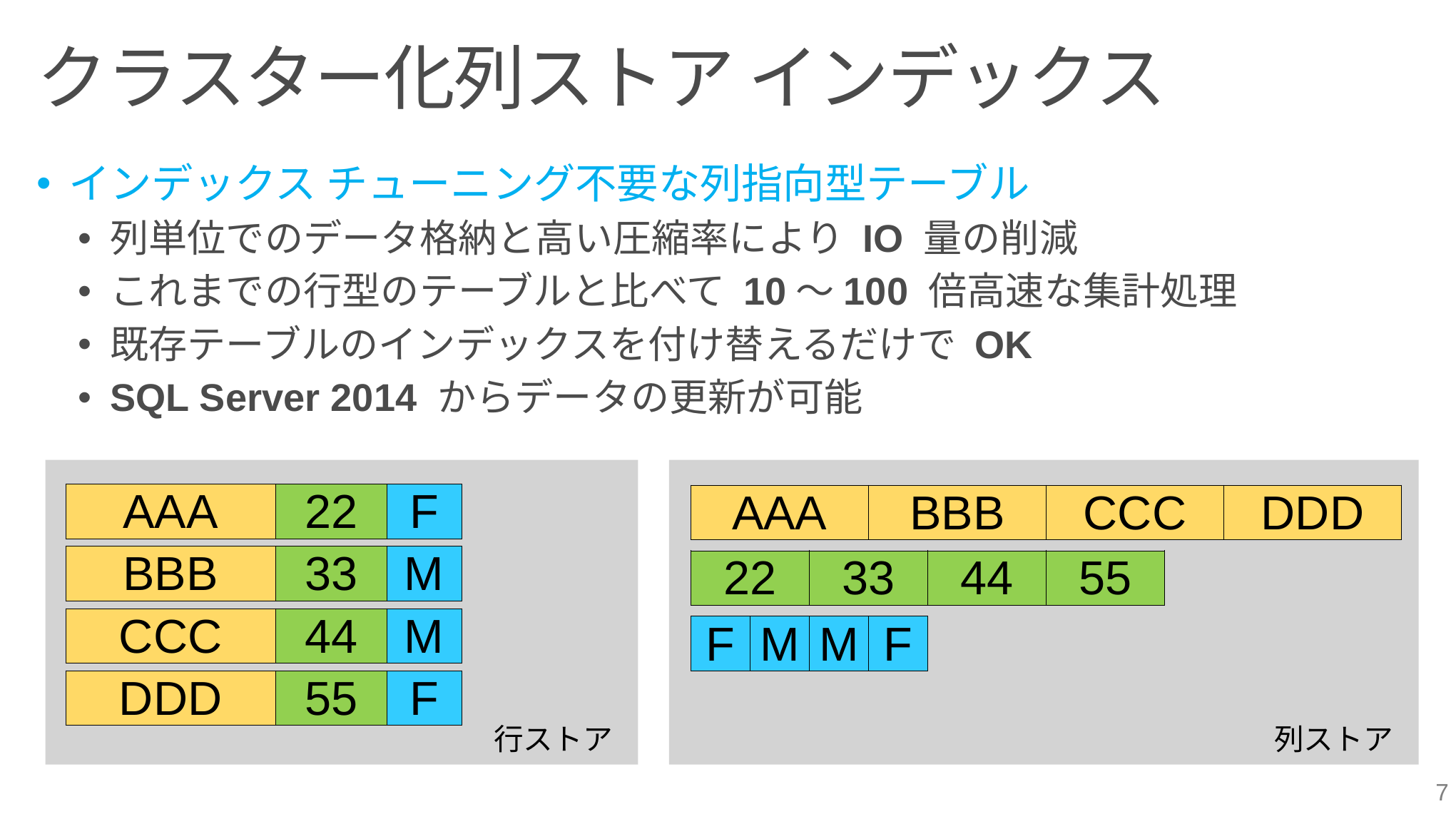

# クラスター化列ストア インデックス
インデックス チューニング不要な列指向型テーブル
列単位でのデータ格納と高い圧縮率により IO 量の削減
これまでの行型のテーブルと比べて 10～100 倍高速な集計処理
既存テーブルのインデックスを付け替えるだけで OK
SQL Server 2014 からデータの更新が可能

行ストア
列ストア
| AAA | 22 | F |
| --- | --- | --- |
|  |  |  |
| BBB | 33 | M |
|  |  |  |
| CCC | 44 | M |
|  |  |  |
| DDD | 55 | F |
| AAA |  |  | BBB |  |  | CCC |  |  | DDD |  |  |
| --- | --- | --- | --- | --- | --- | --- | --- | --- | --- | --- | --- |
|  |  |  |  |  |  |  |  |  |  |  |  |
| 22 |  | 33 |  | 44 |  | 55 |  |  |  |  |  |
|  |  |  |  |  |  |  |  |  |  |  |  |
| F | M | M | F |  |  |  |  |  |  |  |  |
7